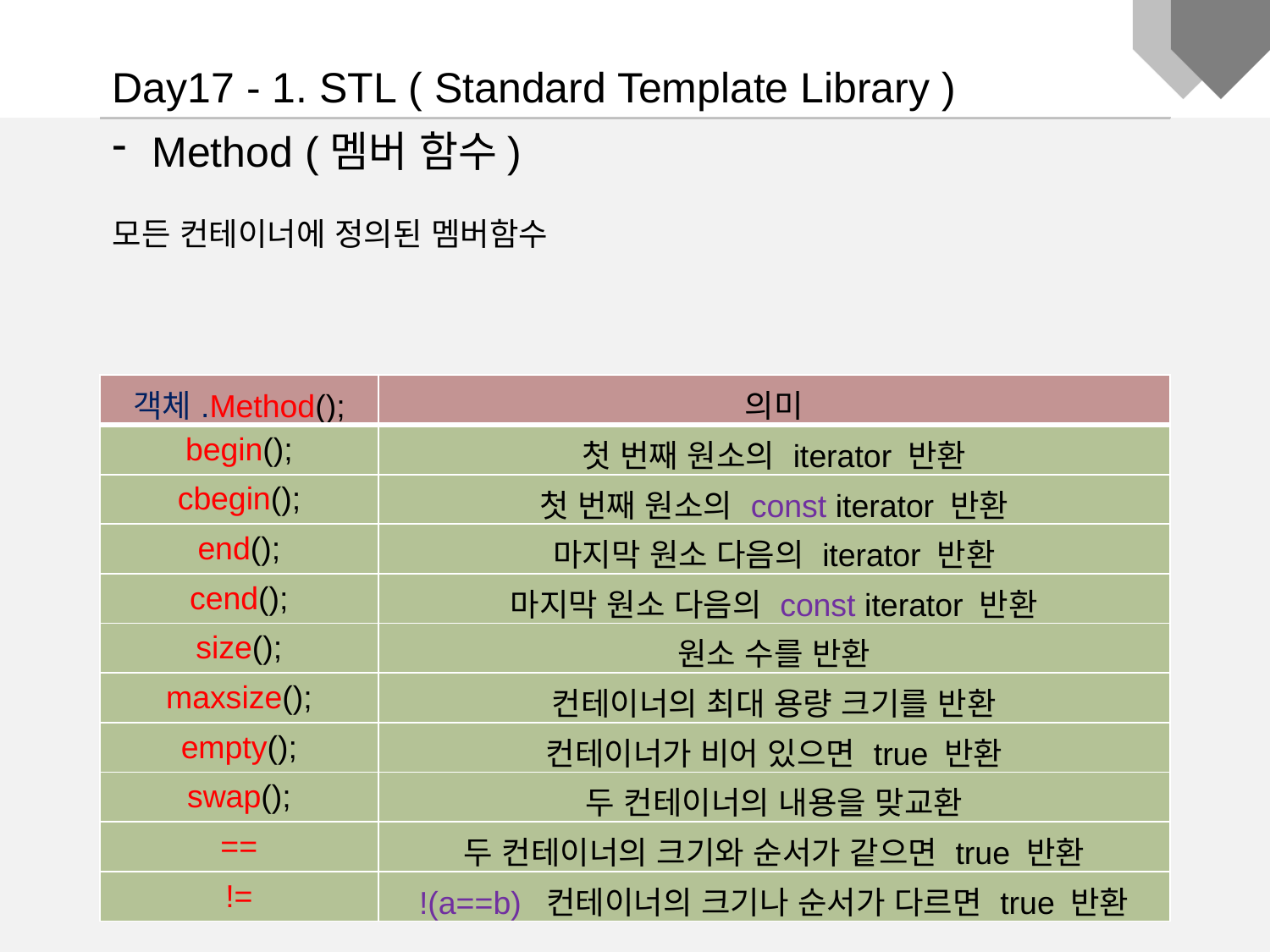

Day17 - 1. STL ( Standard Template Library )
Method (멤버 함수)

모든 컨테이너에 정의된 멤버함수
| 객체.Method(); | 의미 |
| --- | --- |
| begin(); | 첫 번째 원소의 iterator 반환 |
| cbegin(); | 첫 번째 원소의 const iterator 반환 |
| end(); | 마지막 원소 다음의 iterator 반환 |
| cend(); | 마지막 원소 다음의 const iterator 반환 |
| size(); | 원소 수를 반환 |
| maxsize(); | 컨테이너의 최대 용량 크기를 반환 |
| empty(); | 컨테이너가 비어 있으면 true 반환 |
| swap(); | 두 컨테이너의 내용을 맞교환 |
| == | 두 컨테이너의 크기와 순서가 같으면 true 반환 |
| != | !(a==b) 컨테이너의 크기나 순서가 다르면 true 반환 |